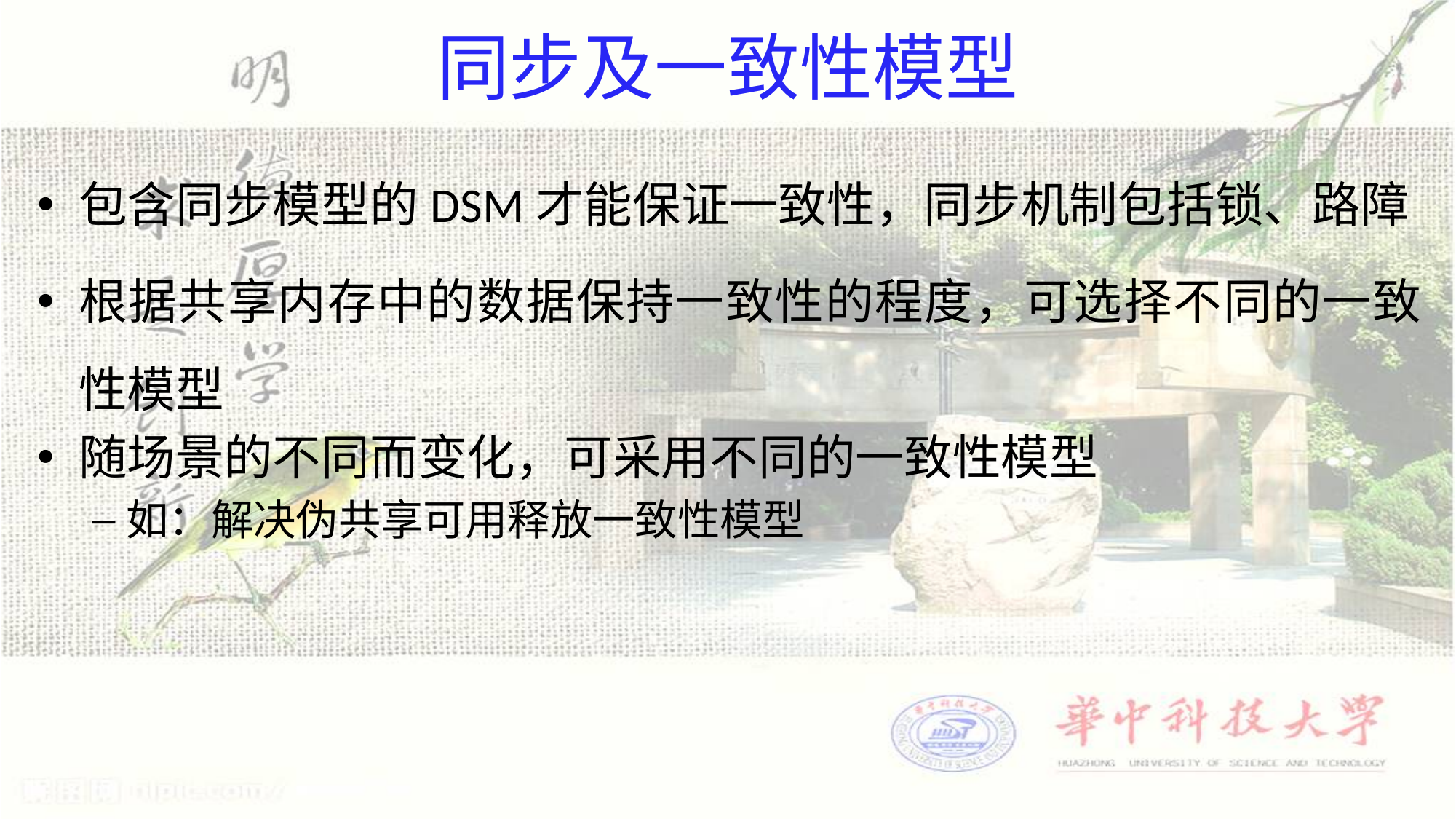

# 同步及一致性模型
包含同步模型的DSM才能保证一致性，同步机制包括锁、路障
根据共享内存中的数据保持一致性的程度，可选择不同的一致性模型
随场景的不同而变化，可采用不同的一致性模型
如：解决伪共享可用释放一致性模型